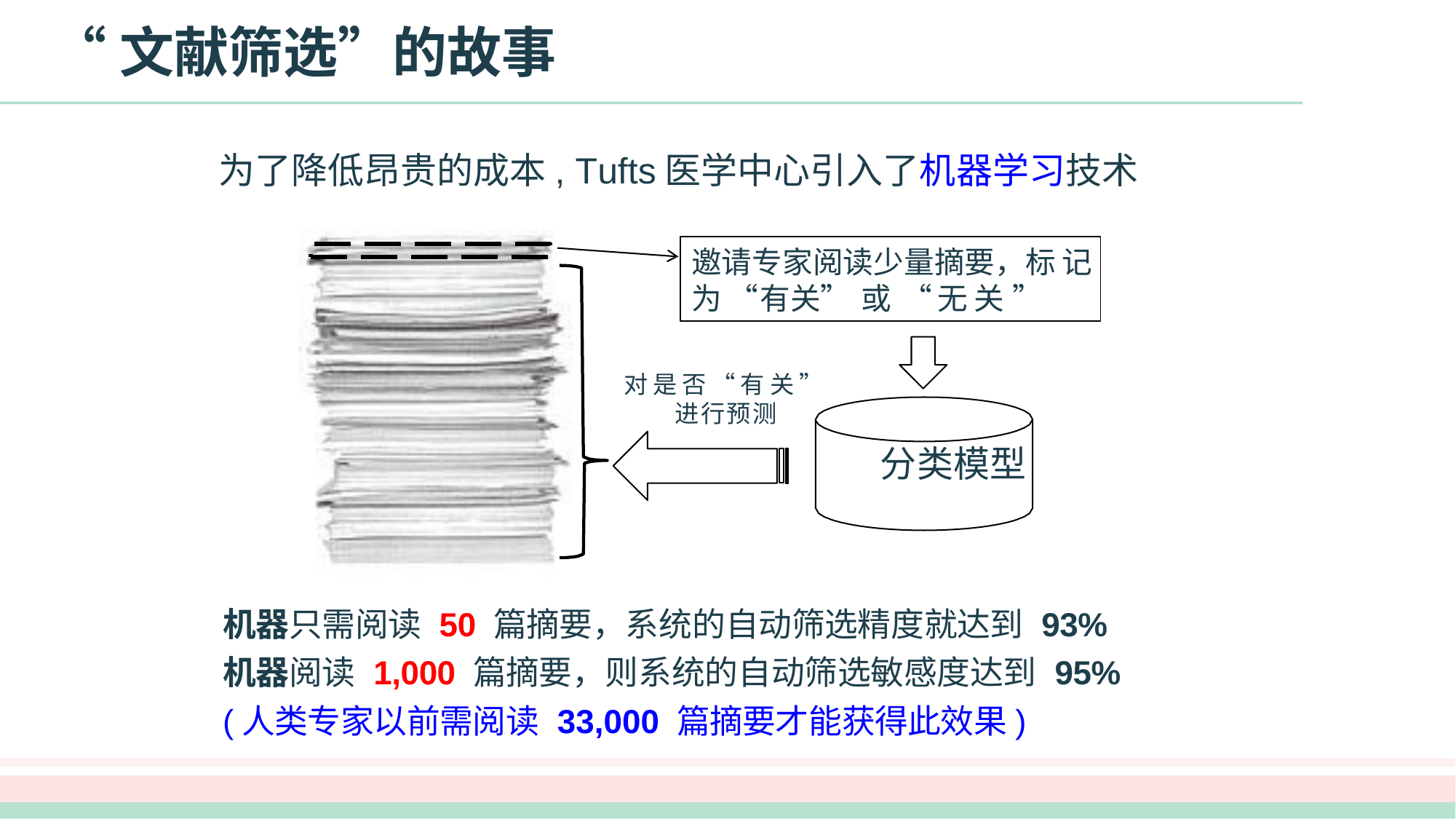

# “文献筛选”的故事
为了降低昂贵的成本, Tufts医学中心引入了机器学习技术

邀请专家阅读少量摘要，标记为“有关”或“无关”

对是否“有关”进行预测

分类模型

机器只需阅读 50 篇摘要，系统的自动筛选精度就达到 93%

机器阅读 1,000 篇摘要，则系统的自动筛选敏感度达到 95%

(人类专家以前需阅读 33,000 篇摘要才能获得此效果)